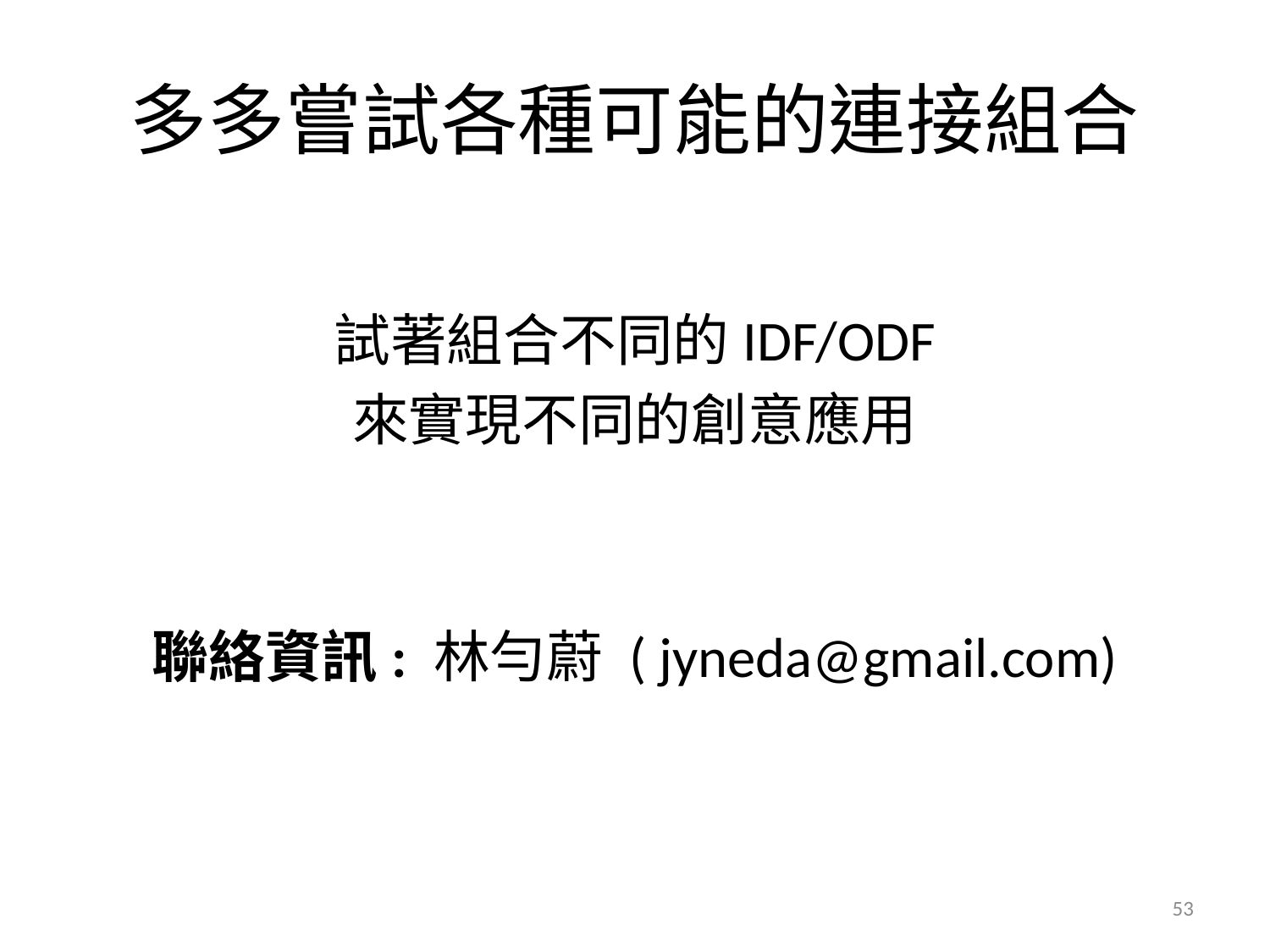

# 多多嘗試各種可能的連接組合
試著組合不同的IDF/ODF
來實現不同的創意應用

聯絡資訊: 林勻蔚 ( jyneda@gmail.com)

53